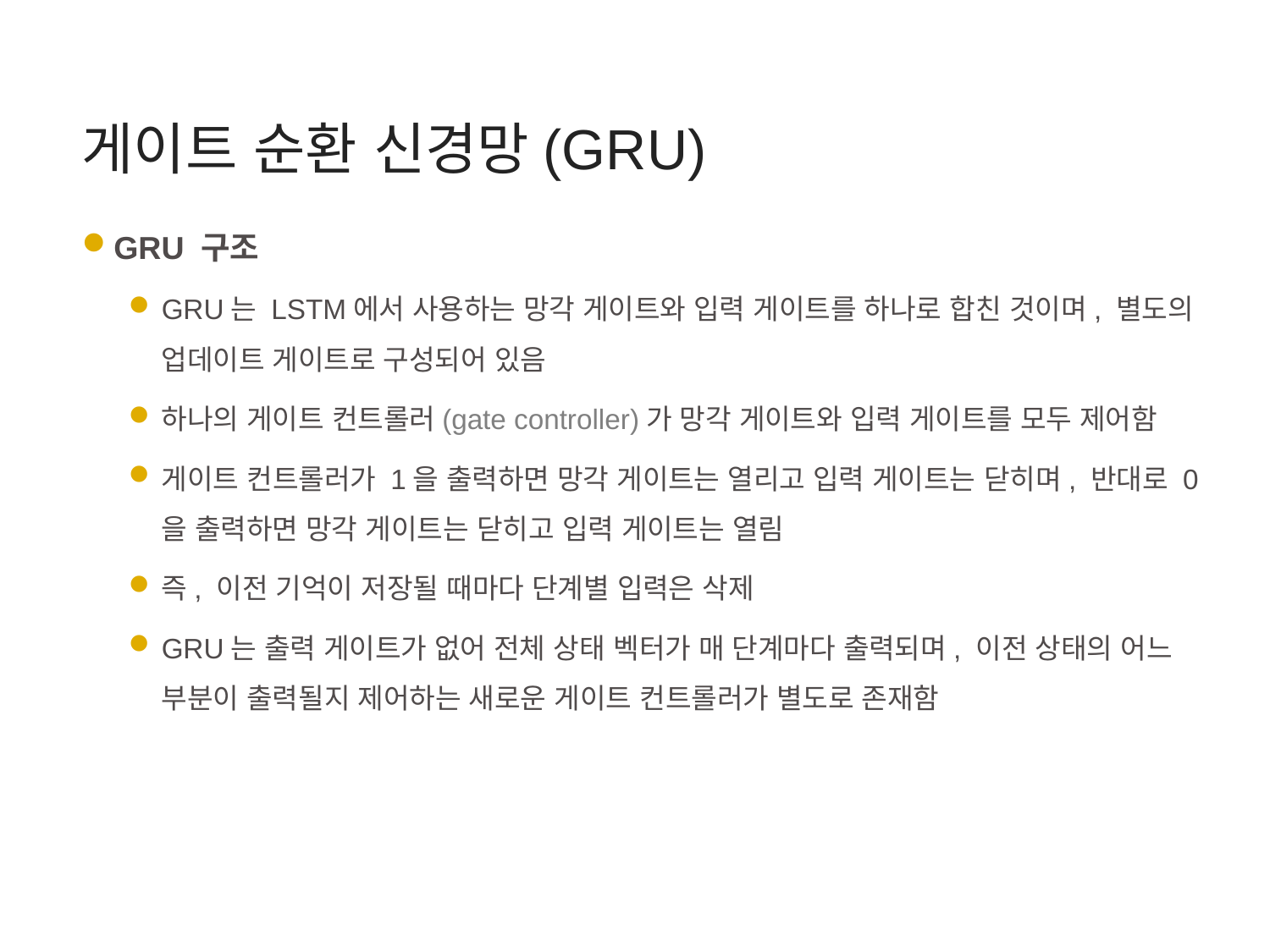

게이트 순환 신경망(GRU)
GRU 구조
GRU는 LSTM에서 사용하는 망각 게이트와 입력 게이트를 하나로 합친 것이며, 별도의 업데이트 게이트로 구성되어 있음
하나의 게이트 컨트롤러(gate controller)가 망각 게이트와 입력 게이트를 모두 제어함
게이트 컨트롤러가 1을 출력하면 망각 게이트는 열리고 입력 게이트는 닫히며, 반대로 0을 출력하면 망각 게이트는 닫히고 입력 게이트는 열림
즉, 이전 기억이 저장될 때마다 단계별 입력은 삭제
GRU는 출력 게이트가 없어 전체 상태 벡터가 매 단계마다 출력되며, 이전 상태의 어느 부분이 출력될지 제어하는 새로운 게이트 컨트롤러가 별도로 존재함